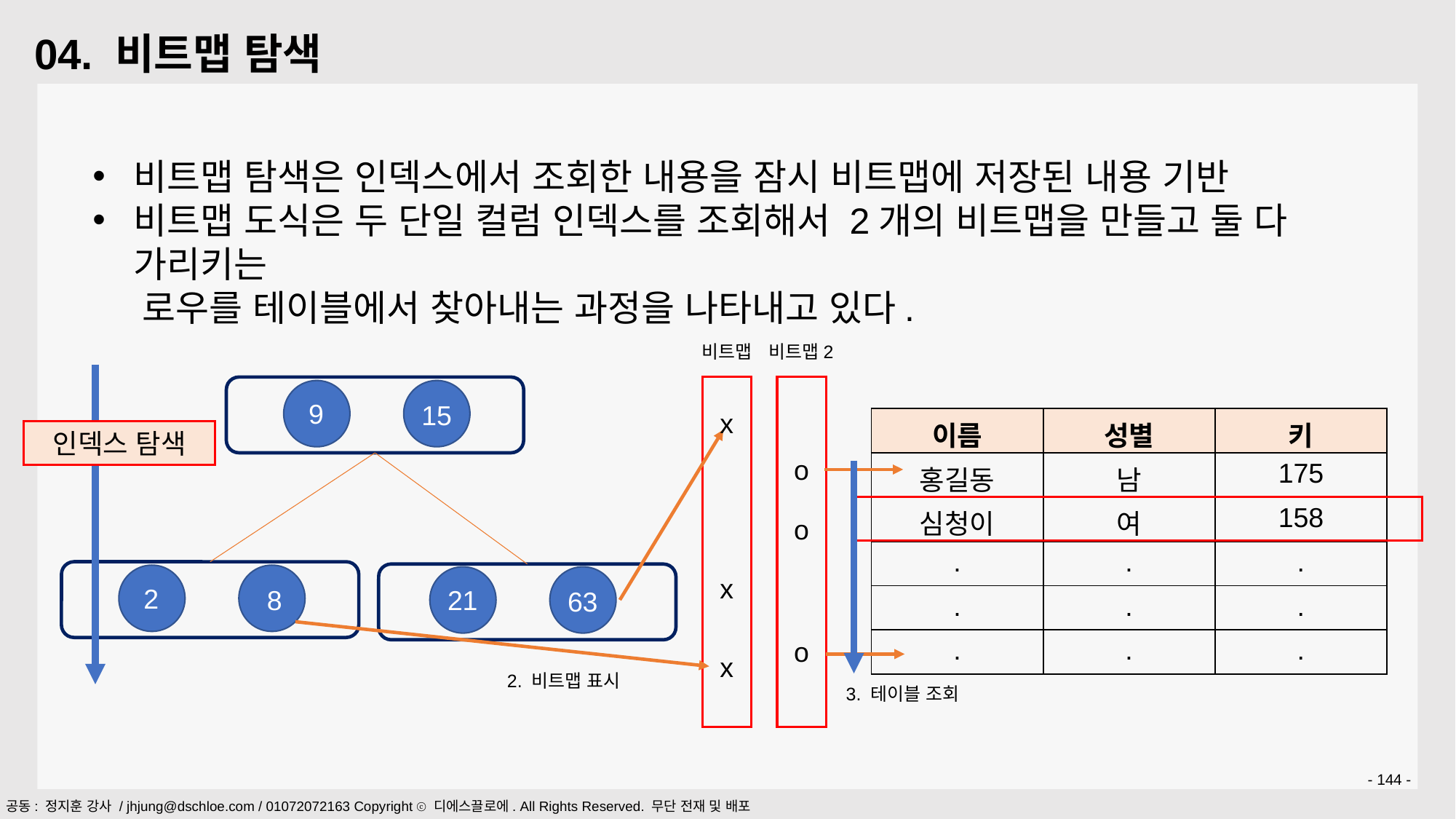

04. 비트맵 탐색
비트맵 탐색은 인덱스에서 조회한 내용을 잠시 비트맵에 저장된 내용 기반
비트맵 도식은 두 단일 컬럼 인덱스를 조회해서 2개의 비트맵을 만들고 둘 다 가리키는
    로우를 테이블에서 찾아내는 과정을 나타내고 있다.
비트맵2
비트맵

9
15
x
| 이름 | 성별 | 키 |
| --- | --- | --- |
| 홍길동 | 남 | 175 |
| 심청이 | 여 | 158 |
| . | . | . |
| . | . | . |
| . | . | . |
인덱스 탐색
o

o

x

2
8
21
63
o
x
2. 비트맵 표시
3. 테이블 조회
- 144 -